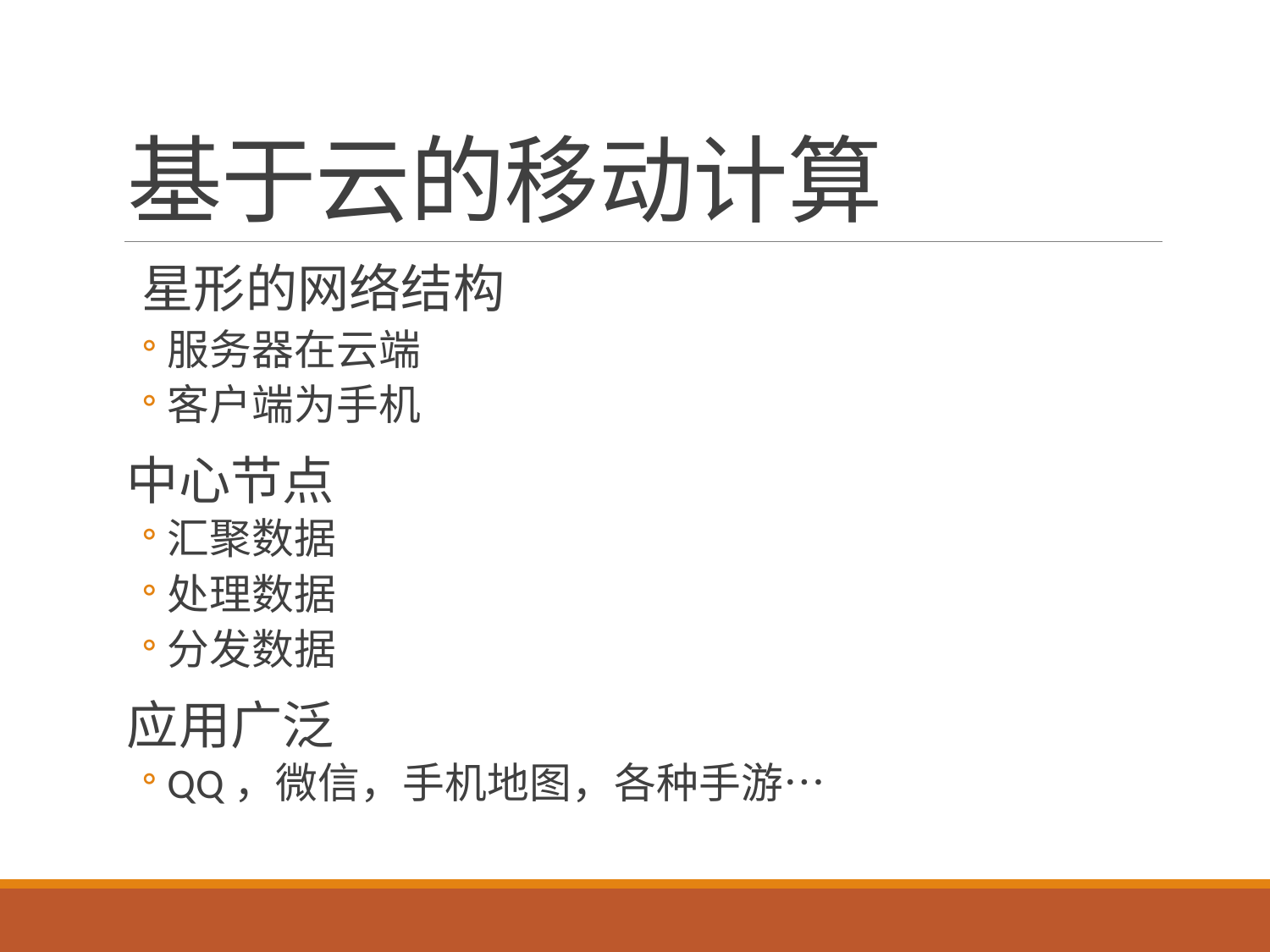

# 基于云的移动计算
星形的网络结构
服务器在云端
客户端为手机
中心节点
汇聚数据
处理数据
分发数据
应用广泛
QQ，微信，手机地图，各种手游…